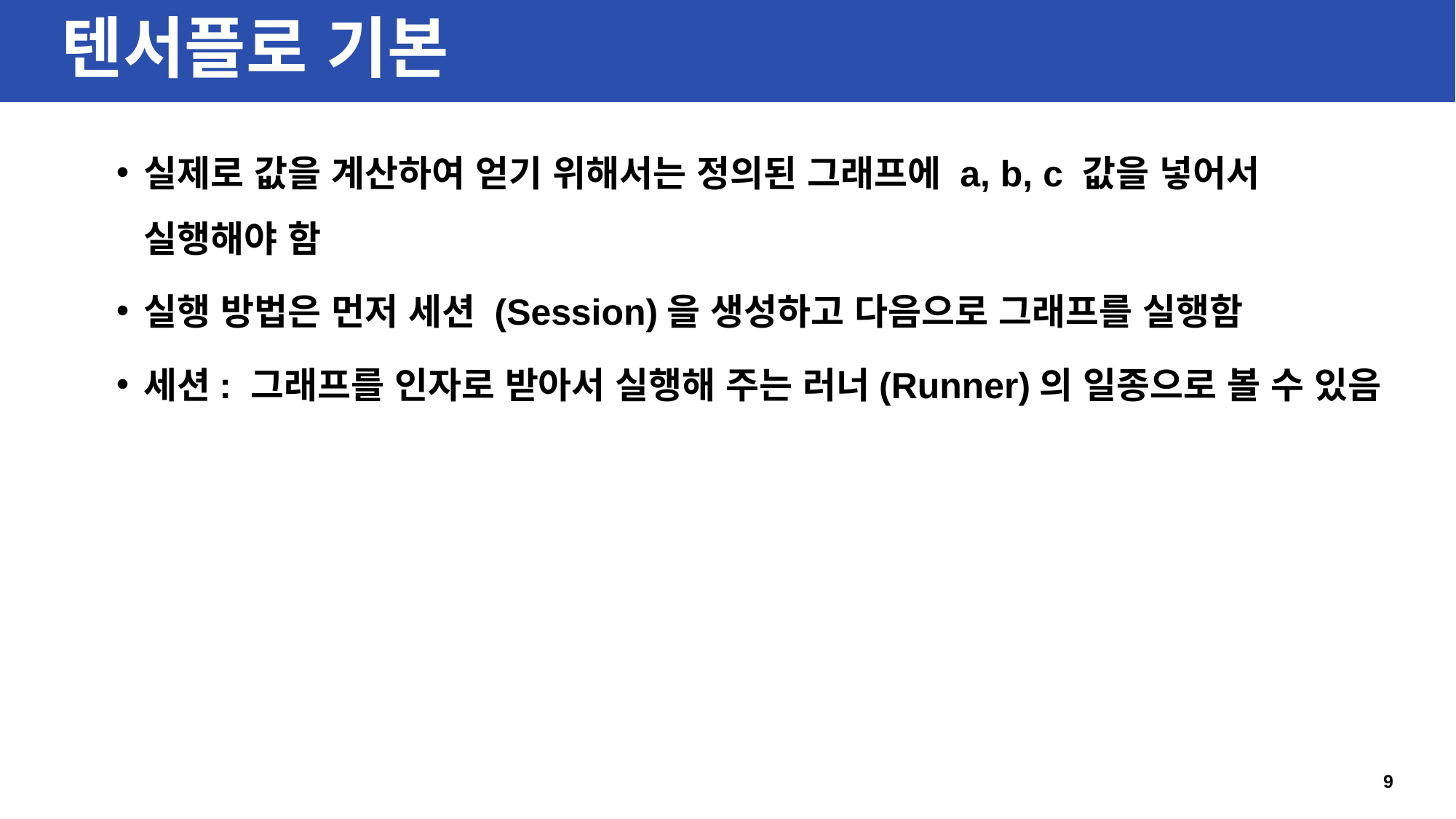

# 텐서플로 기본
실제로 값을 계산하여 얻기 위해서는 정의된 그래프에 a, b, c 값을 넣어서 실행해야 함
실행 방법은 먼저 세션 (Session)을 생성하고 다음으로 그래프를 실행함
세션: 그래프를 인자로 받아서 실행해 주는 러너(Runner)의 일종으로 볼 수 있음
9